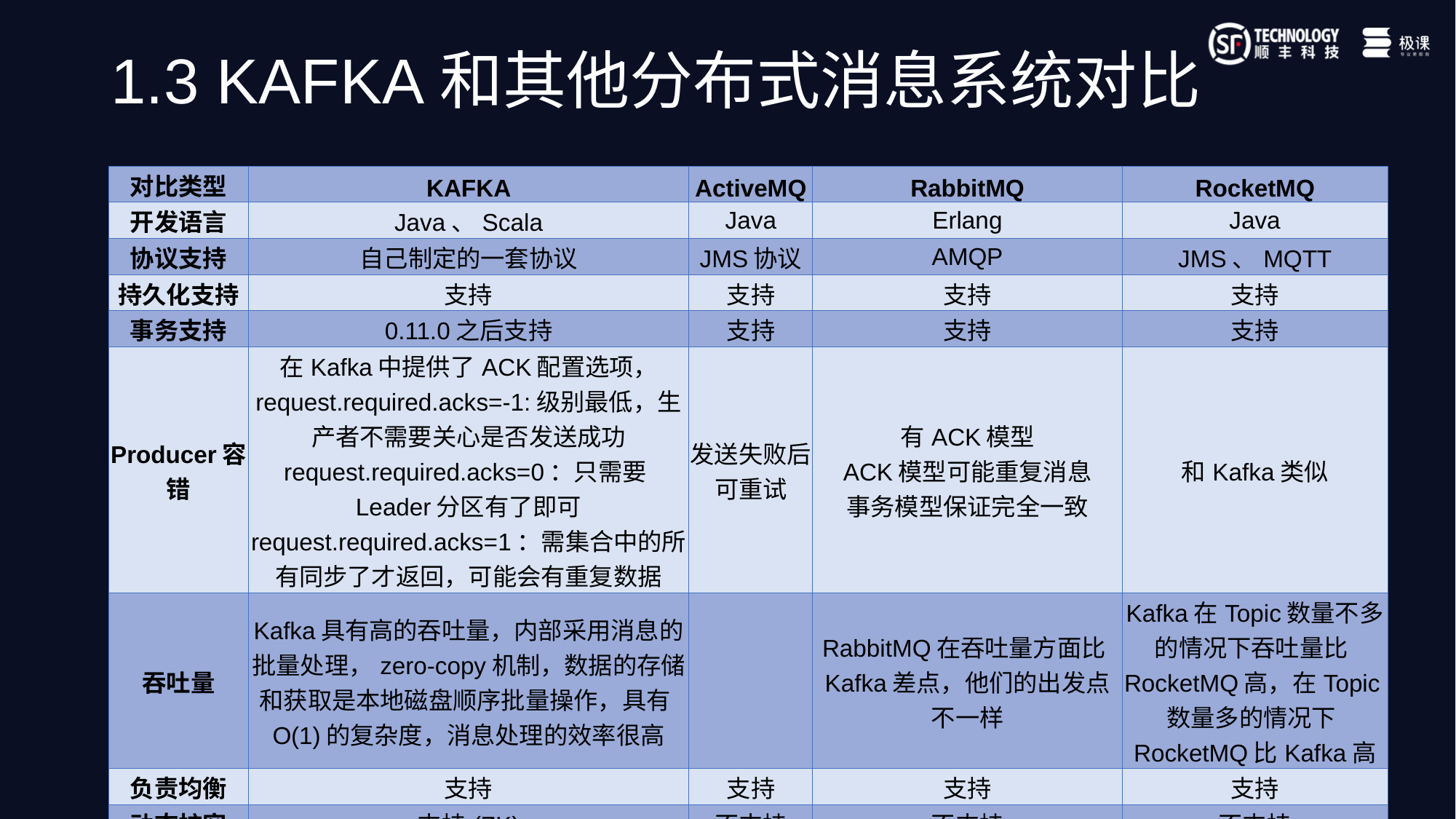

# 1.3 KAFKA和其他分布式消息系统对比
| 对比类型 | KAFKA | ActiveMQ | RabbitMQ | RocketMQ |
| --- | --- | --- | --- | --- |
| 开发语言 | Java、Scala | Java | Erlang | Java |
| 协议支持 | 自己制定的一套协议 | JMS协议 | AMQP | JMS、MQTT |
| 持久化支持 | 支持 | 支持 | 支持 | 支持 |
| 事务支持 | 0.11.0之后支持 | 支持 | 支持 | 支持 |
| Producer容错 | 在Kafka中提供了ACK配置选项， request.required.acks=-1:级别最低，生产者不需要关心是否发送成功 request.required.acks=0：只需要Leader分区有了即可 request.required.acks=1：需集合中的所有同步了才返回，可能会有重复数据 | 发送失败后可重试 | 有ACK模型 ACK模型可能重复消息 事务模型保证完全一致 | 和Kafka类似 |
| 吞吐量 | Kafka具有高的吞吐量，内部采用消息的批量处理，zero-copy机制，数据的存储和获取是本地磁盘顺序批量操作，具有O(1)的复杂度，消息处理的效率很高 |  | RabbitMQ在吞吐量方面比Kafka差点，他们的出发点不一样 | Kafka在Topic数量不多的情况下吞吐量比RocketMQ高，在Topic数量多的情况下RocketMQ比Kafka高 |
| 负责均衡 | 支持 | 支持 | 支持 | 支持 |
| 动态扩容 | 支持(ZK) | 不支持 | 不支持 | 不支持 |